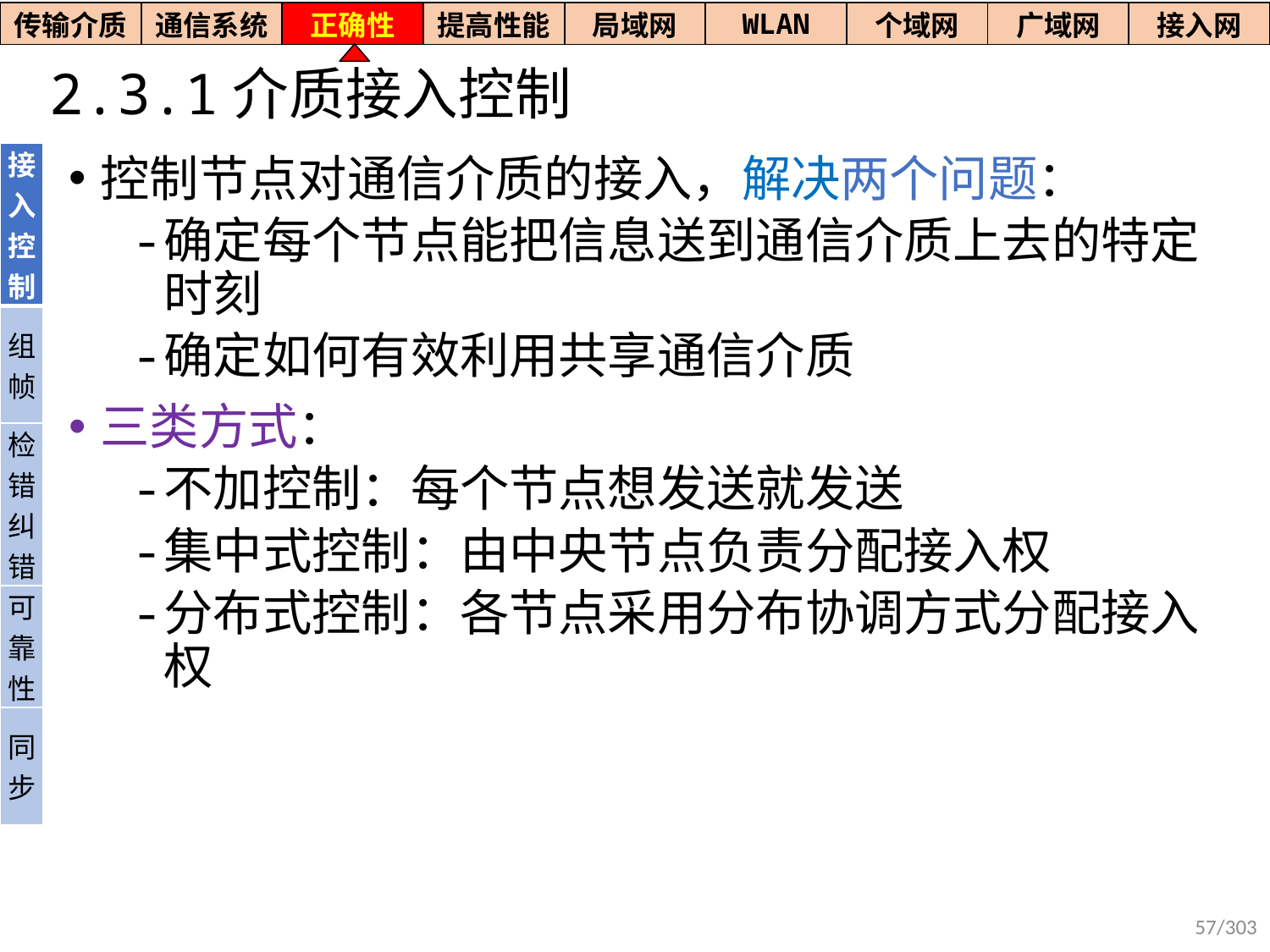

| 传输介质 | 通信系统 | 正确性 | 提高性能 | 局域网 | WLAN | 个域网 | 广域网 | 接入网 |
| --- | --- | --- | --- | --- | --- | --- | --- | --- |

# 2.3.1介质接入控制
| 接入控制 |
| --- |
| 组帧 |
| 检错纠错 |
| 可靠性 |
| 同步 |
控制节点对通信介质的接入，解决两个问题：
确定每个节点能把信息送到通信介质上去的特定时刻
确定如何有效利用共享通信介质
三类方式：
不加控制：每个节点想发送就发送
集中式控制：由中央节点负责分配接入权
分布式控制：各节点采用分布协调方式分配接入权
57/303